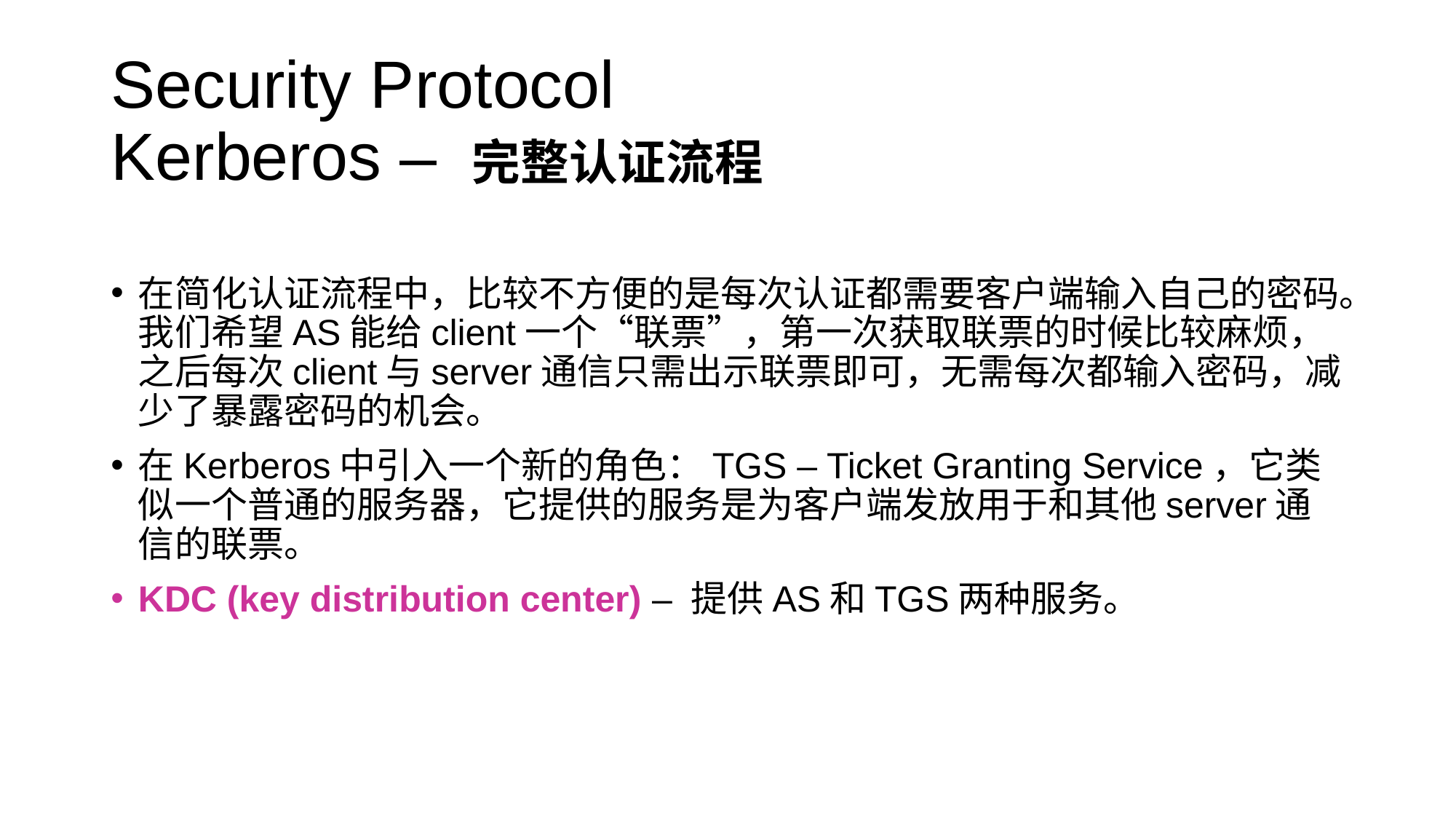

# Security Protocol Kerberos – 完整认证流程
在简化认证流程中，比较不方便的是每次认证都需要客户端输入自己的密码。我们希望AS能给client一个“联票”，第一次获取联票的时候比较麻烦，之后每次client与server通信只需出示联票即可，无需每次都输入密码，减少了暴露密码的机会。
在Kerberos中引入一个新的角色：TGS – Ticket Granting Service，它类似一个普通的服务器，它提供的服务是为客户端发放用于和其他server通信的联票。
KDC (key distribution center) – 提供AS和TGS两种服务。